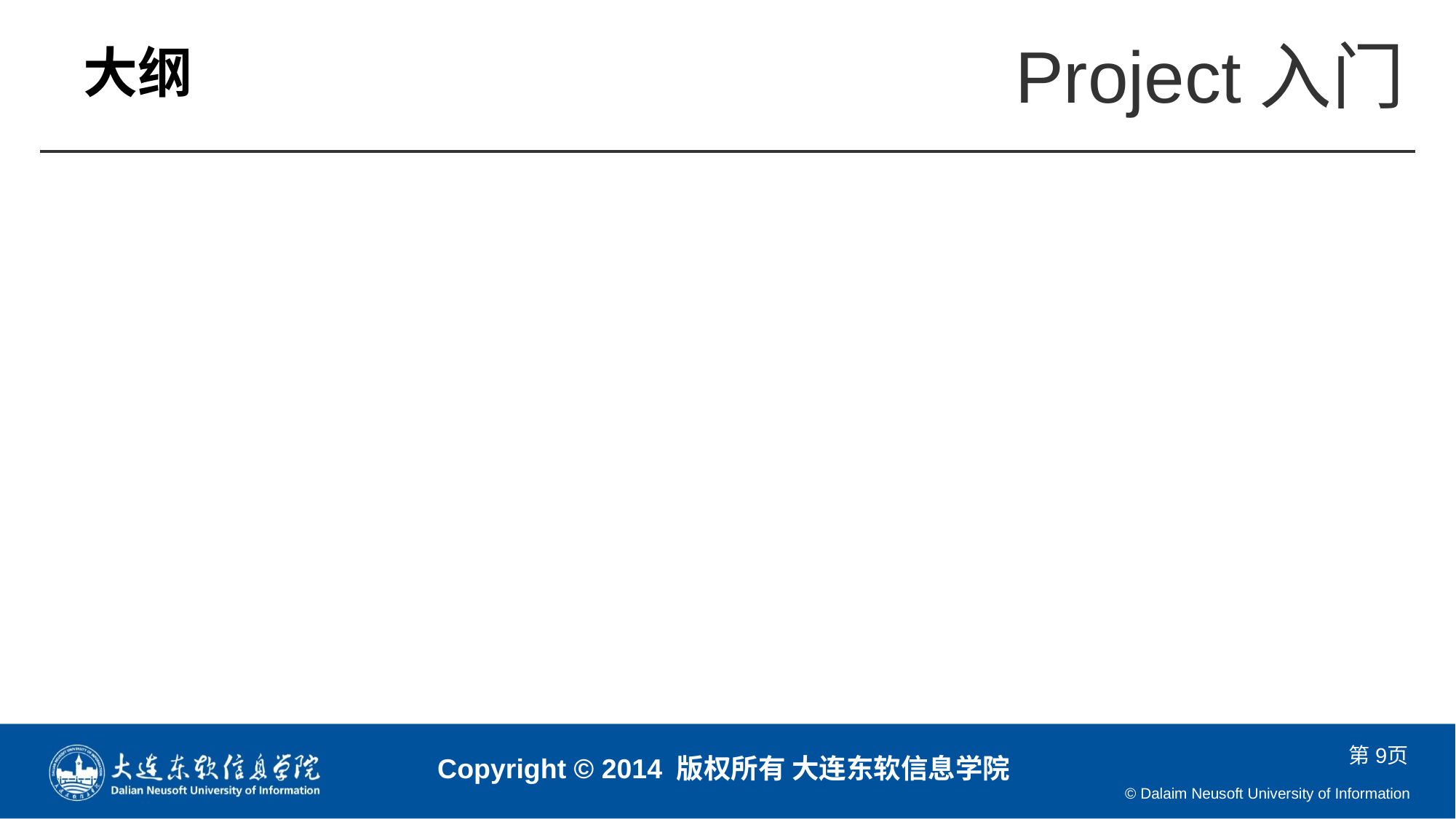

# 大纲
Project的常用视图的应用
Project创建新项目计划
Project任务分级及任务链接
Project将资源分配给任务
个性化项目计划
生成各种报表
Project与Excel的导入与导出